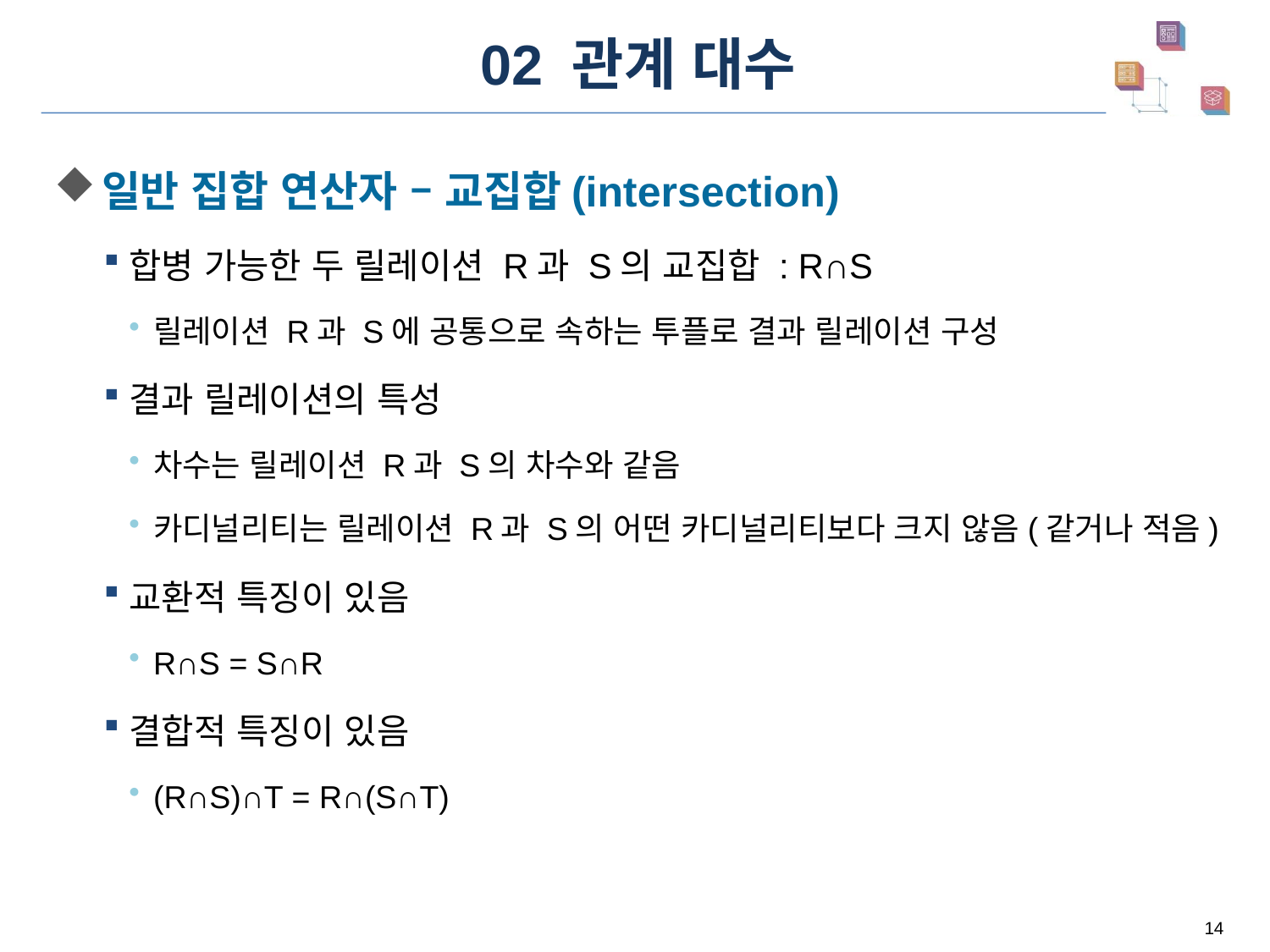

# 02 관계 대수
일반 집합 연산자 – 교집합(intersection)
합병 가능한 두 릴레이션 R과 S의 교집합 : R∩S
릴레이션 R과 S에 공통으로 속하는 투플로 결과 릴레이션 구성
결과 릴레이션의 특성
차수는 릴레이션 R과 S의 차수와 같음
카디널리티는 릴레이션 R과 S의 어떤 카디널리티보다 크지 않음(같거나 적음)
교환적 특징이 있음
R∩S = S∩R
결합적 특징이 있음
(R∩S)∩T = R∩(S∩T)